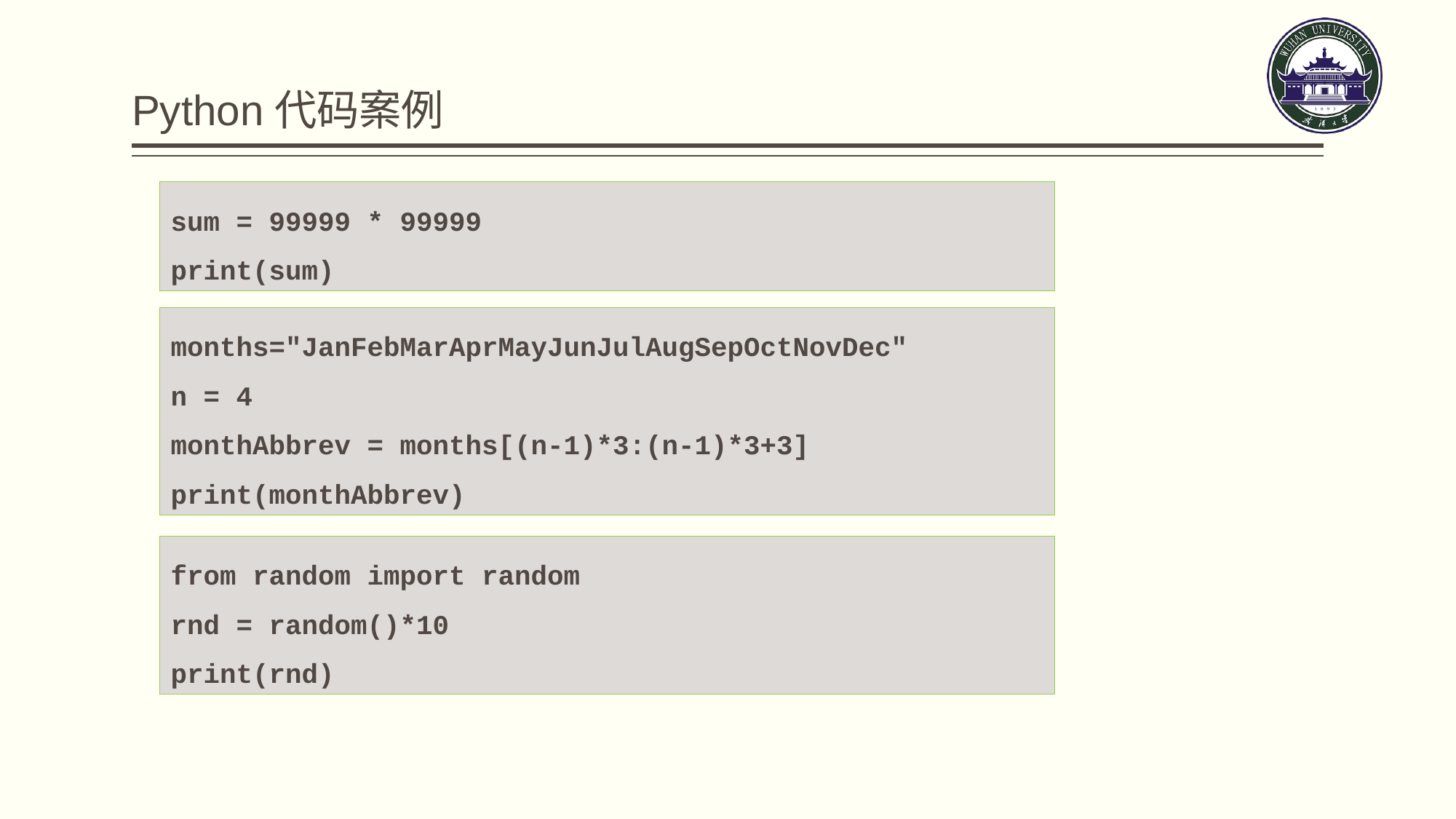

# Python代码案例
sum = 99999 * 99999
print(sum)
months="JanFebMarAprMayJunJulAugSepOctNovDec"
n = 4
monthAbbrev = months[(n-1)*3:(n-1)*3+3]
print(monthAbbrev)
from random import random
rnd = random()*10
print(rnd)